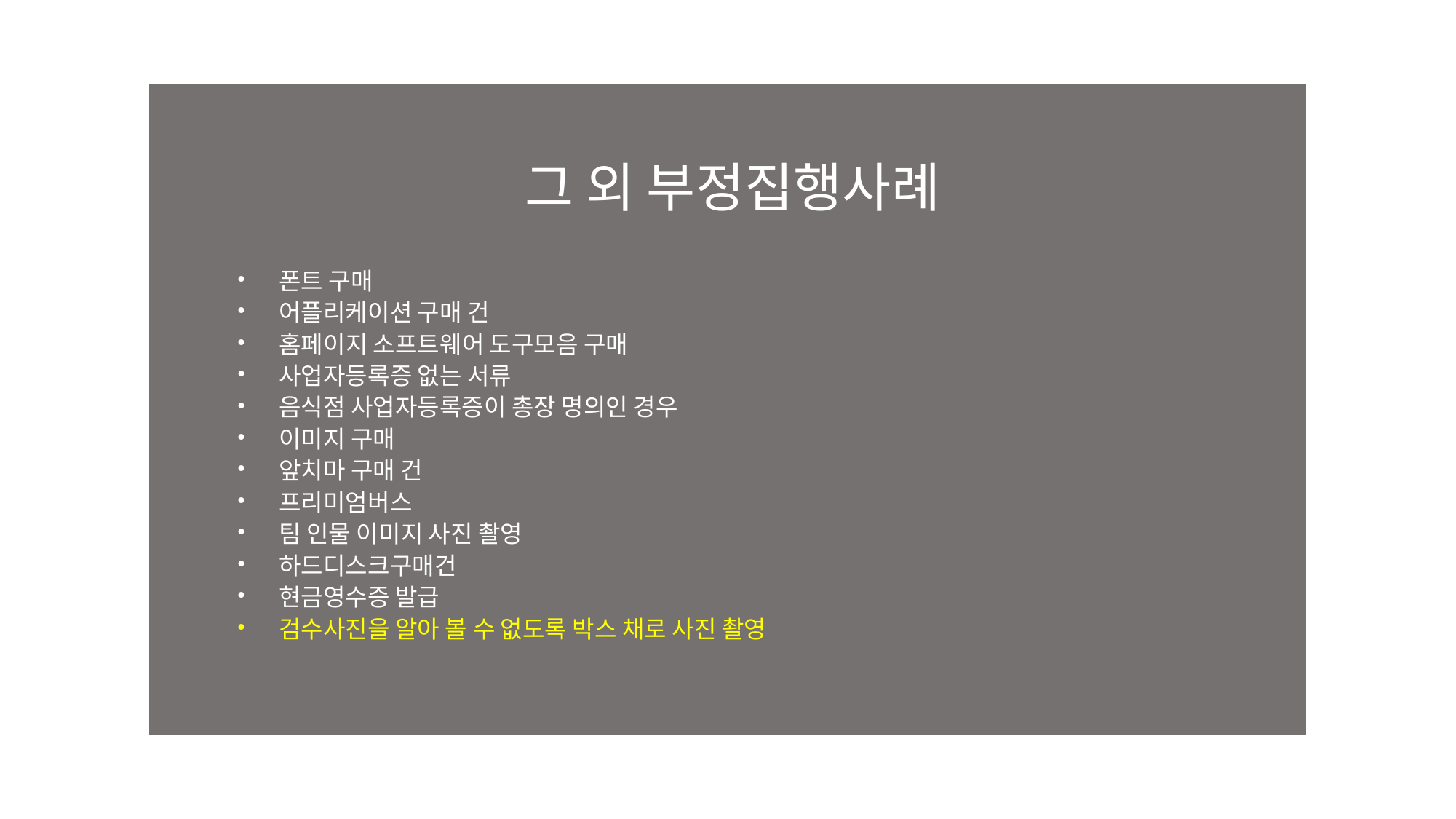

그 외 부정집행사례

폰트 구매
어플리케이션 구매 건
홈페이지 소프트웨어 도구모음 구매
사업자등록증 없는 서류
음식점 사업자등록증이 총장 명의인 경우
이미지 구매
앞치마 구매 건
프리미엄버스
팀 인물 이미지 사진 촬영
하드디스크구매건
현금영수증 발급
검수사진을 알아 볼 수 없도록 박스 채로 사진 촬영
•
•
•
•
•
•
•
•
•
•
•
•